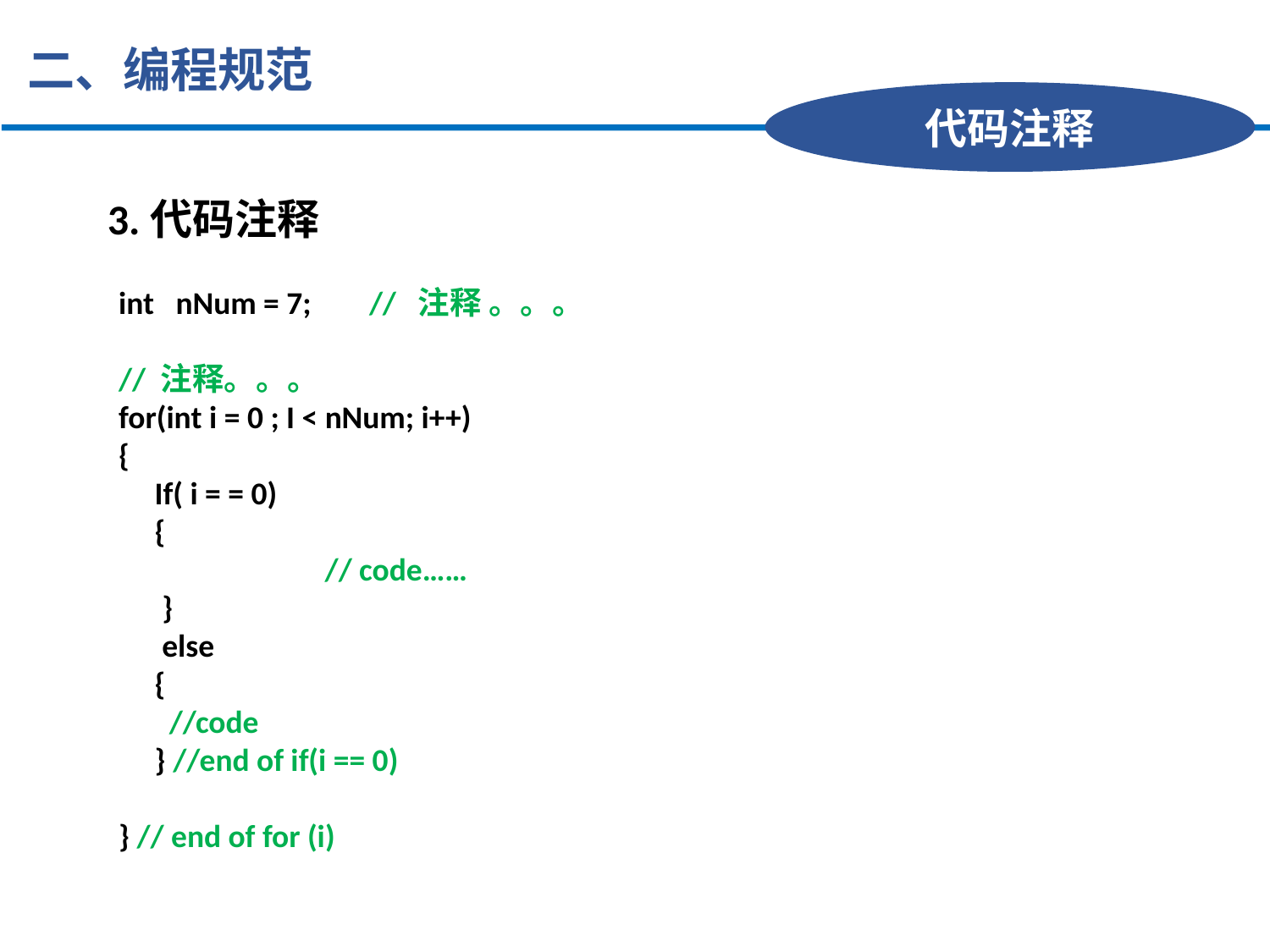

二、编程规范
代码注释

3.代码注释

int   nNum = 7;        //  注释 。。。

// 注释。。。
for(int i = 0 ; I < nNum; i++)
{
     If( i = = 0)
     {
	           // code……
      }
      else
     {
       //code
     } //end of if(i == 0)

} // end of for (i)